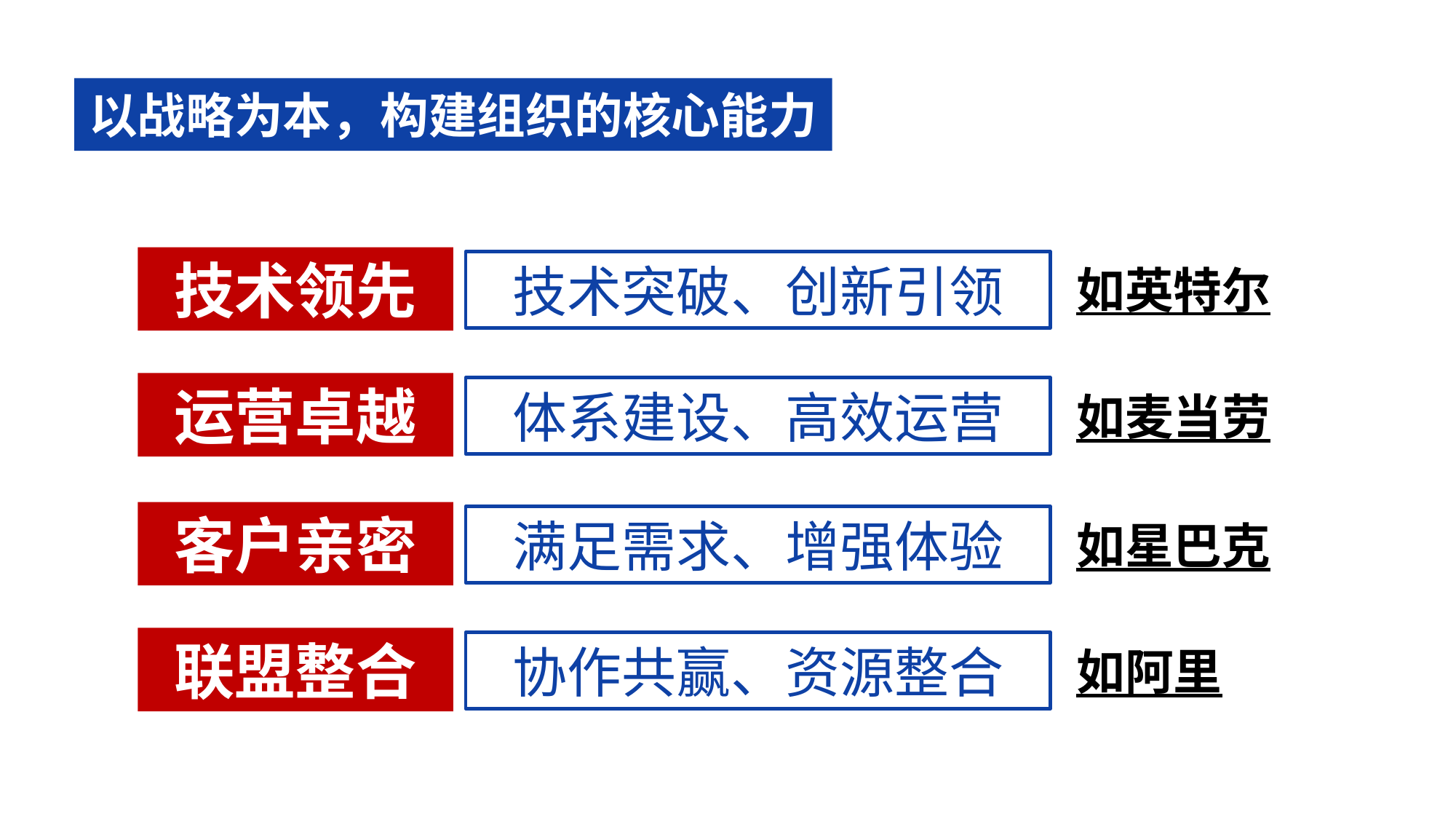

以战略为本，构建组织的核心能力
技术领先
技术突破、创新引领
如英特尔
运营卓越
体系建设、高效运营
如麦当劳
客户亲密
满足需求、增强体验
如星巴克
联盟整合
协作共赢、资源整合
如阿里